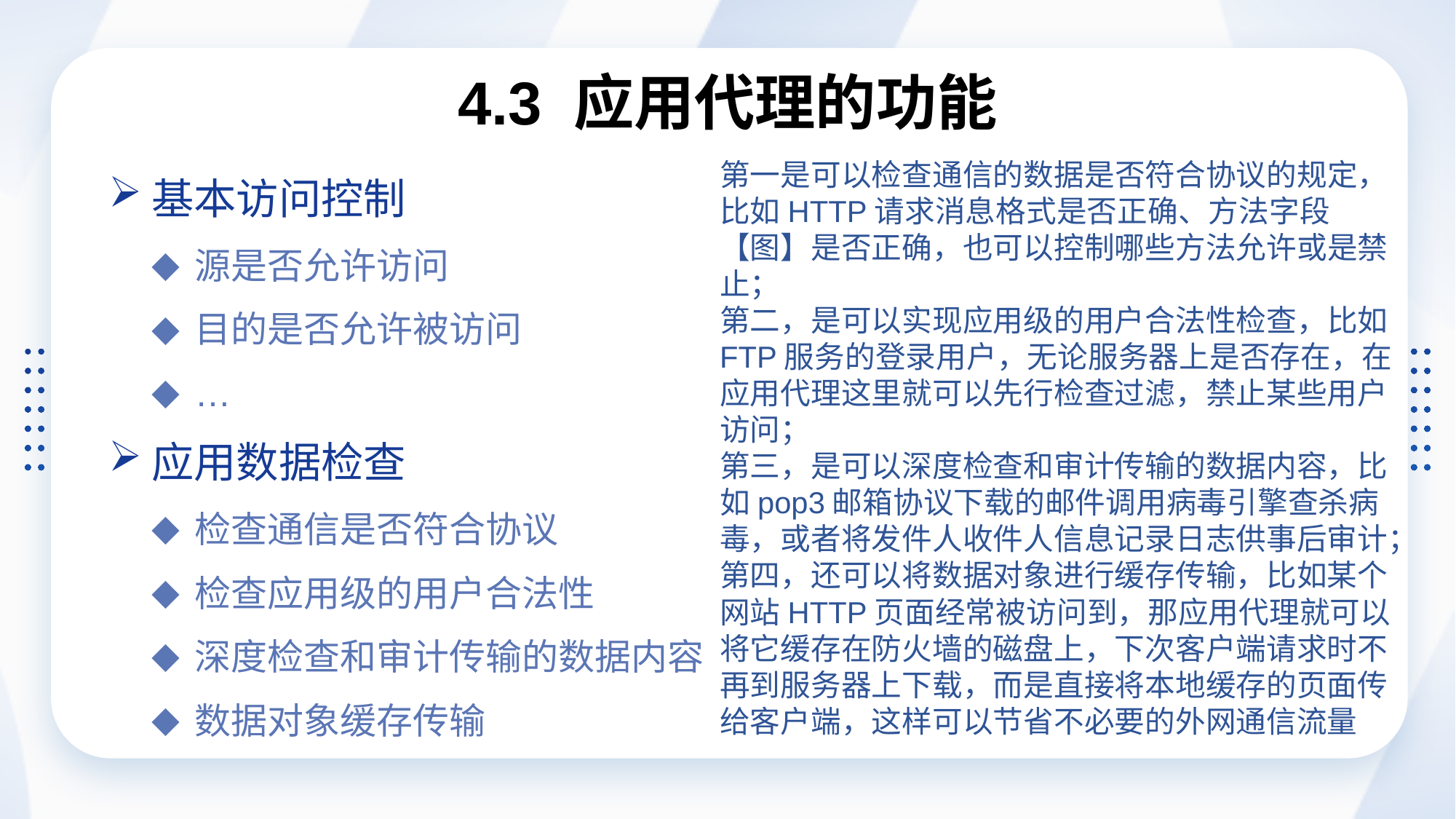

# 4.3 应用代理的功能
第一是可以检查通信的数据是否符合协议的规定，比如HTTP请求消息格式是否正确、方法字段【图】是否正确，也可以控制哪些方法允许或是禁止；
第二，是可以实现应用级的用户合法性检查，比如FTP服务的登录用户，无论服务器上是否存在，在应用代理这里就可以先行检查过滤，禁止某些用户访问；
第三，是可以深度检查和审计传输的数据内容，比如pop3邮箱协议下载的邮件调用病毒引擎查杀病毒，或者将发件人收件人信息记录日志供事后审计；
第四，还可以将数据对象进行缓存传输，比如某个网站HTTP页面经常被访问到，那应用代理就可以将它缓存在防火墙的磁盘上，下次客户端请求时不再到服务器上下载，而是直接将本地缓存的页面传给客户端，这样可以节省不必要的外网通信流量
基本访问控制
源是否允许访问
目的是否允许被访问
…
应用数据检查
检查通信是否符合协议
检查应用级的用户合法性
深度检查和审计传输的数据内容
数据对象缓存传输